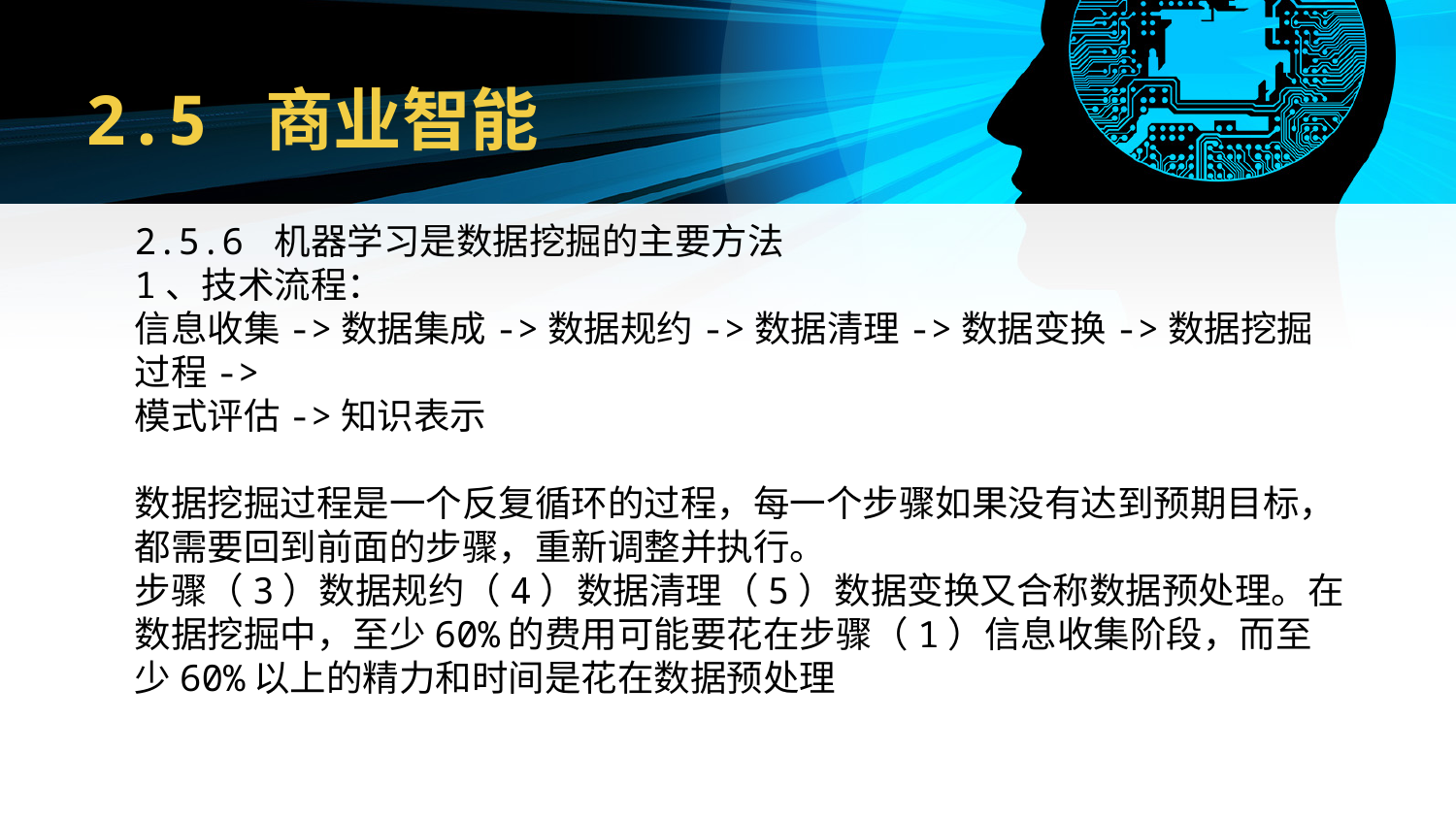

# 2.5 商业智能
2.5.6 机器学习是数据挖掘的主要方法
1、技术流程：
信息收集->数据集成->数据规约->数据清理->数据变换->数据挖掘过程->
模式评估->知识表示

数据挖掘过程是一个反复循环的过程，每一个步骤如果没有达到预期目标，都需要回到前面的步骤，重新调整并执行。
步骤（3）数据规约（4）数据清理（5）数据变换又合称数据预处理。在数据挖掘中，至少60%的费用可能要花在步骤（1）信息收集阶段，而至少60%以上的精力和时间是花在数据预处理